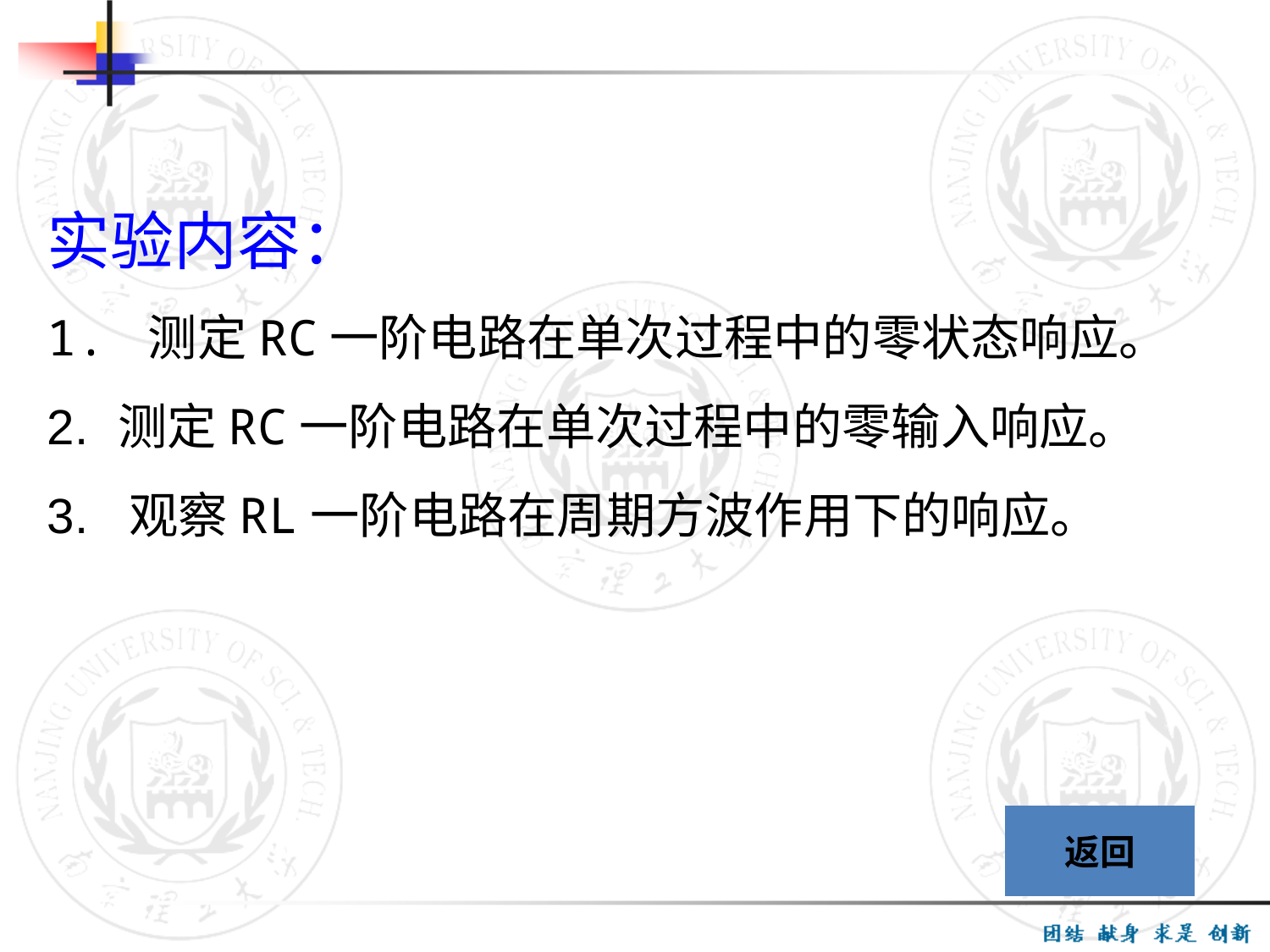

实验内容：
1. 测定RC一阶电路在单次过程中的零状态响应。
 测定RC一阶电路在单次过程中的零输入响应。
  观察RL一阶电路在周期方波作用下的响应。
返回